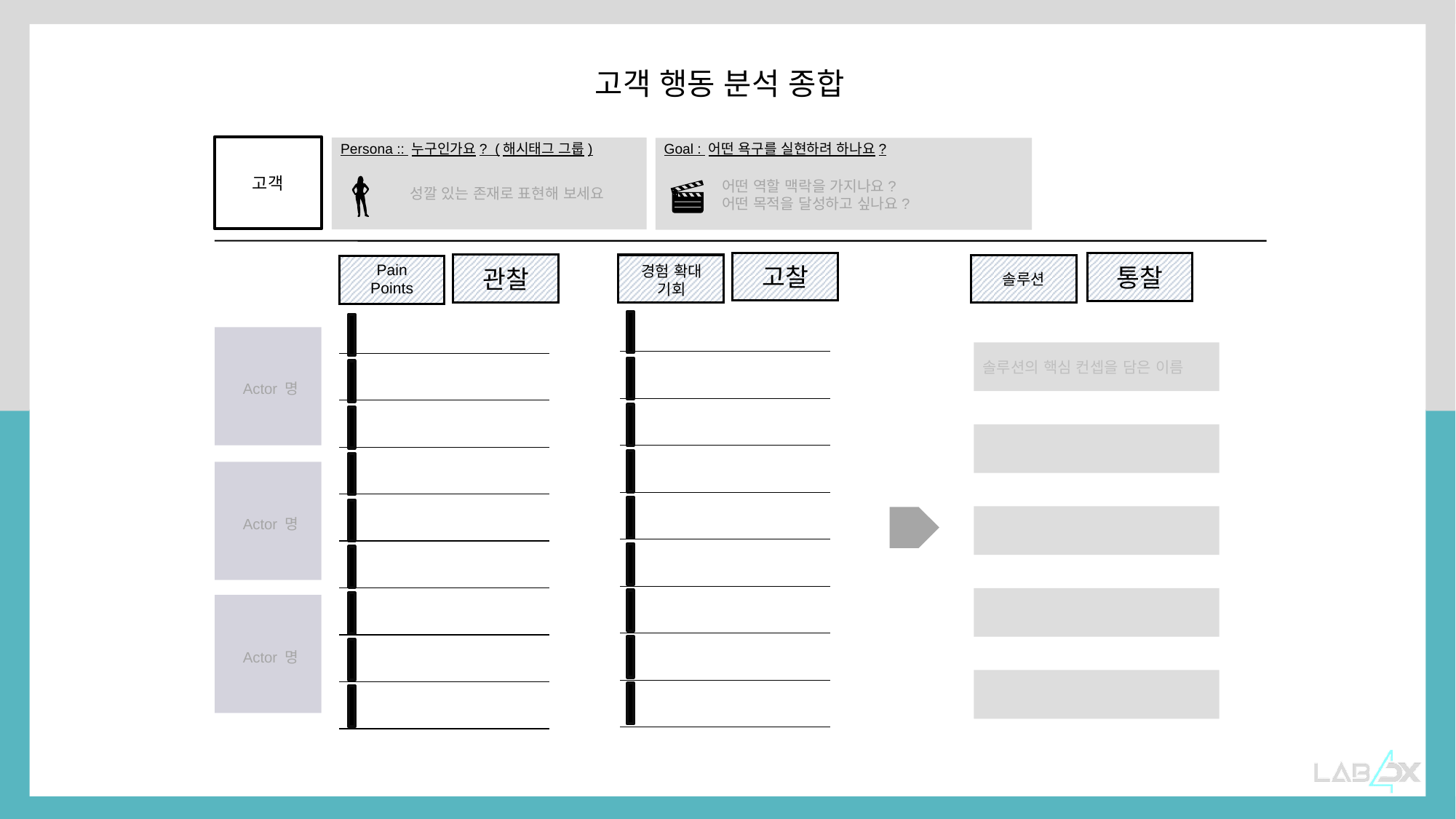

고객 행동 분석 종합
Persona :: 누구인가요?  (해시태그 그룹)
Goal : 어떤 욕구를 실현하려 하나요?

고객
어떤 역할 맥락을 가지나요?
어떤 목적을 달성하고 싶나요?

성깔 있는 존재로 표현해 보세요

고찰
통찰
관찰
Pain
Points

경험 확대
기회

솔루션

솔루션의 핵심 컨셉을 담은 이름

Actor 명

Actor 명

Actor 명